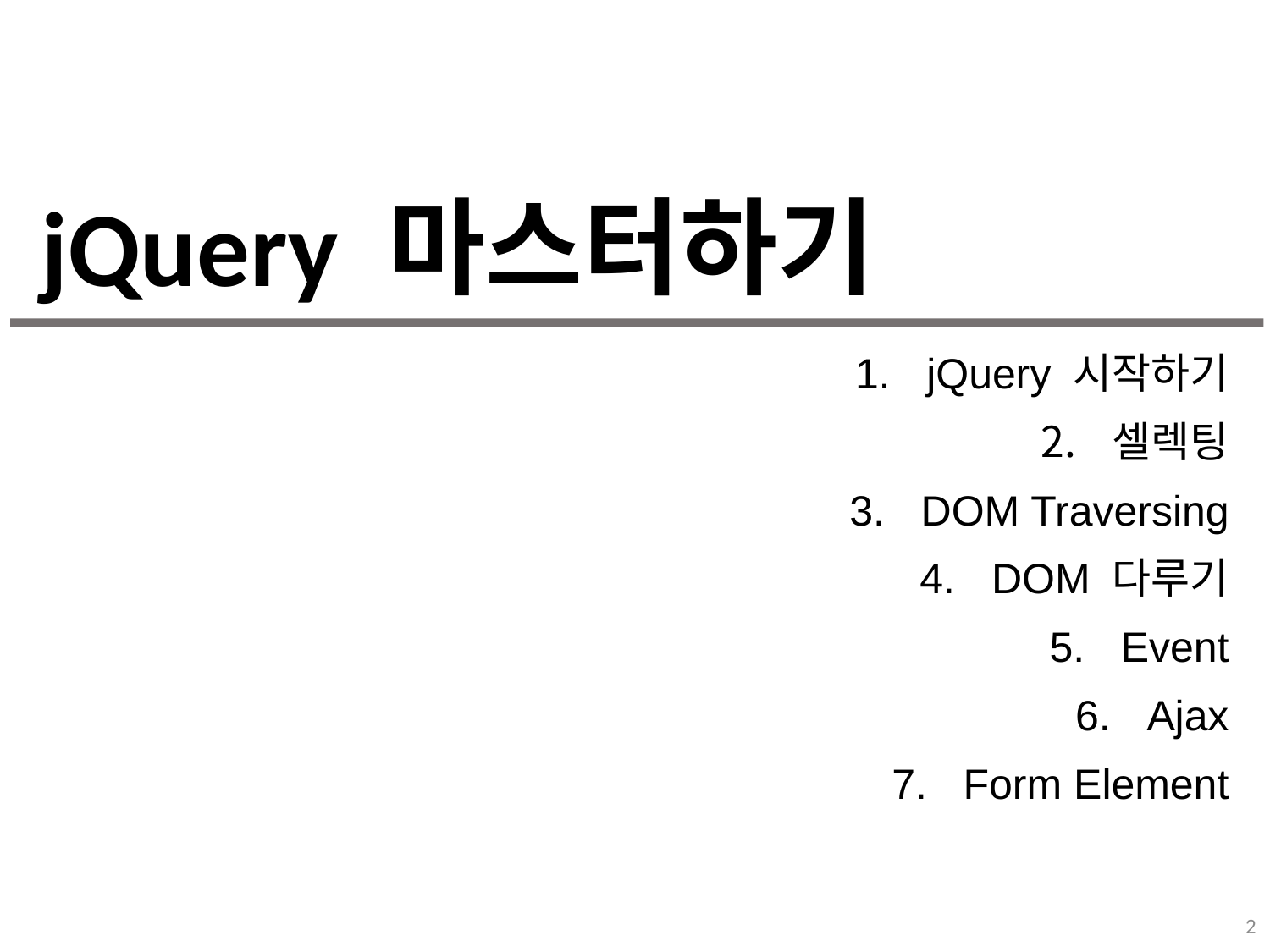

# jQuery 마스터하기

jQuery 시작하기
셀렉팅
DOM Traversing
DOM 다루기
Event
Ajax
Form Element
2